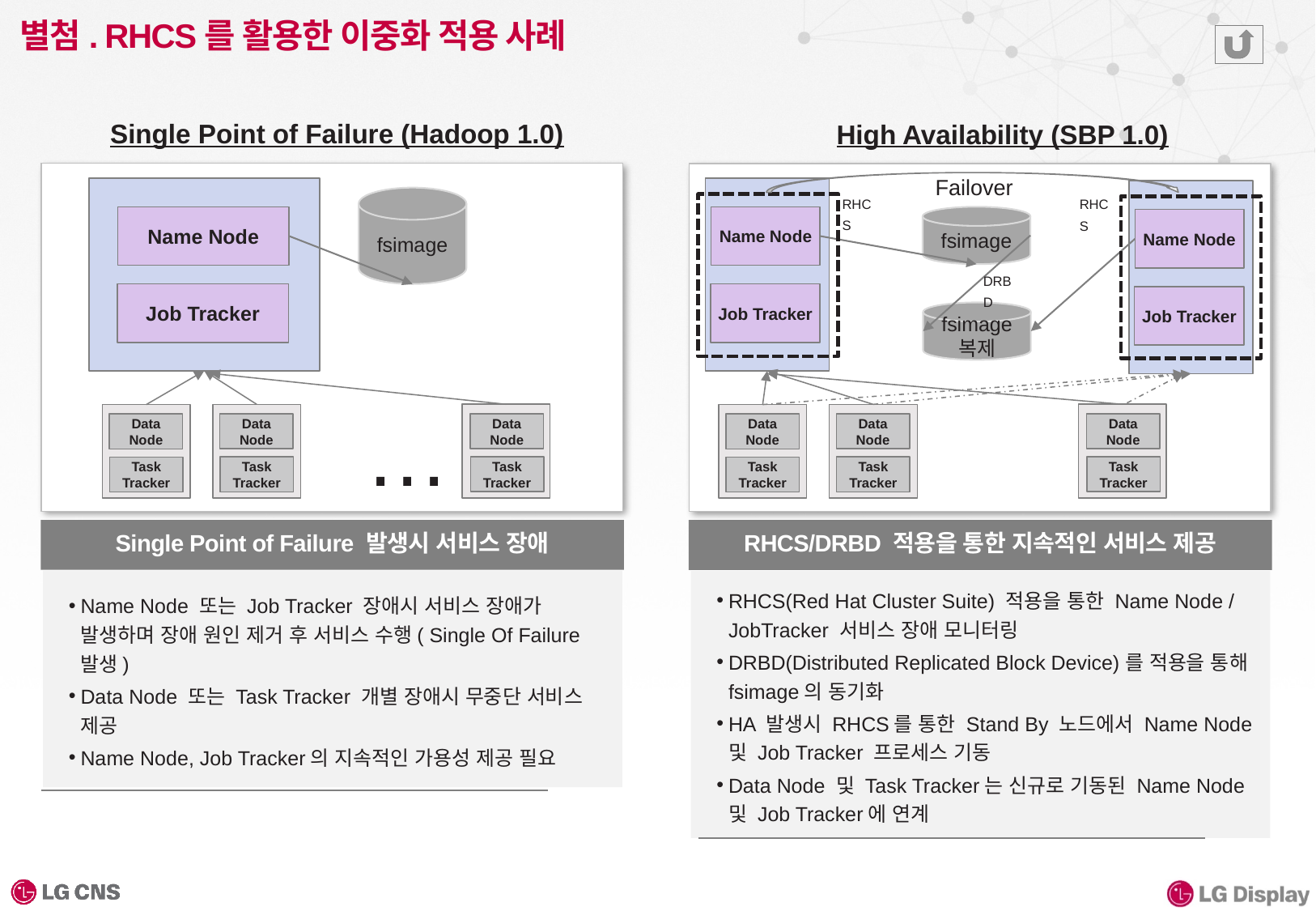

# 별첨. RHCS를 활용한 이중화 적용 사례

Single Point of Failure (Hadoop 1.0)
High Availability (SBP 1.0)

Failover

RHCS
RHCS
fsimage

Name Node
Name Node
fsimage
Name Node
DRBD
Job Tracker
Job Tracker
Job Tracker
fsimage 복제
…

Data
Node
Data
Node
Data
Node
Data
Node
Data
Node
Data
Node
Task
Tracker
Task
Tracker
Task
Tracker
Task
Tracker
Task
Tracker
Task
Tracker
Single Point of Failure 발생시 서비스 장애
RHCS/DRBD 적용을 통한 지속적인 서비스 제공
Name Node 또는 Job Tracker 장애시 서비스 장애가 발생하며 장애 원인 제거 후 서비스 수행( Single Of Failure 발생)
Data Node 또는 Task Tracker 개별 장애시 무중단 서비스 제공
Name Node, Job Tracker의 지속적인 가용성 제공 필요
RHCS(Red Hat Cluster Suite) 적용을 통한 Name Node / JobTracker 서비스 장애 모니터링
DRBD(Distributed Replicated Block Device)를 적용을 통해 fsimage의 동기화
HA 발생시 RHCS를 통한 Stand By 노드에서 Name Node 및 Job Tracker 프로세스 기동
Data Node 및 Task Tracker는 신규로 기동된 Name Node 및 Job Tracker에 연계